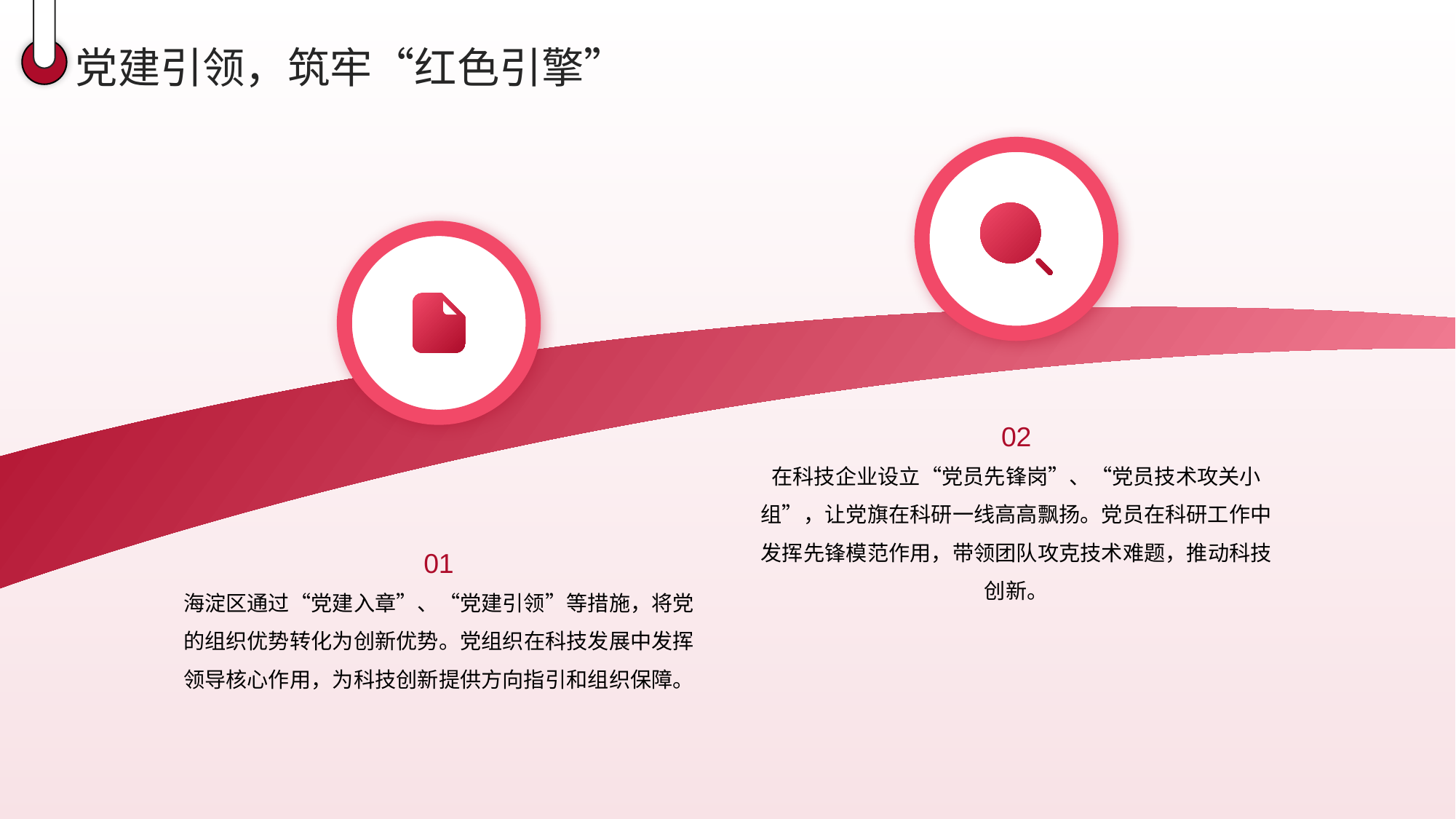

党建引领，筑牢“红色引擎”

02
在科技企业设立“党员先锋岗”、“党员技术攻关小组”，让党旗在科研一线高高飘扬。党员在科研工作中发挥先锋模范作用，带领团队攻克技术难题，推动科技创新。
01
海淀区通过“党建入章”、“党建引领”等措施，将党的组织优势转化为创新优势。党组织在科技发展中发挥领导核心作用，为科技创新提供方向指引和组织保障。